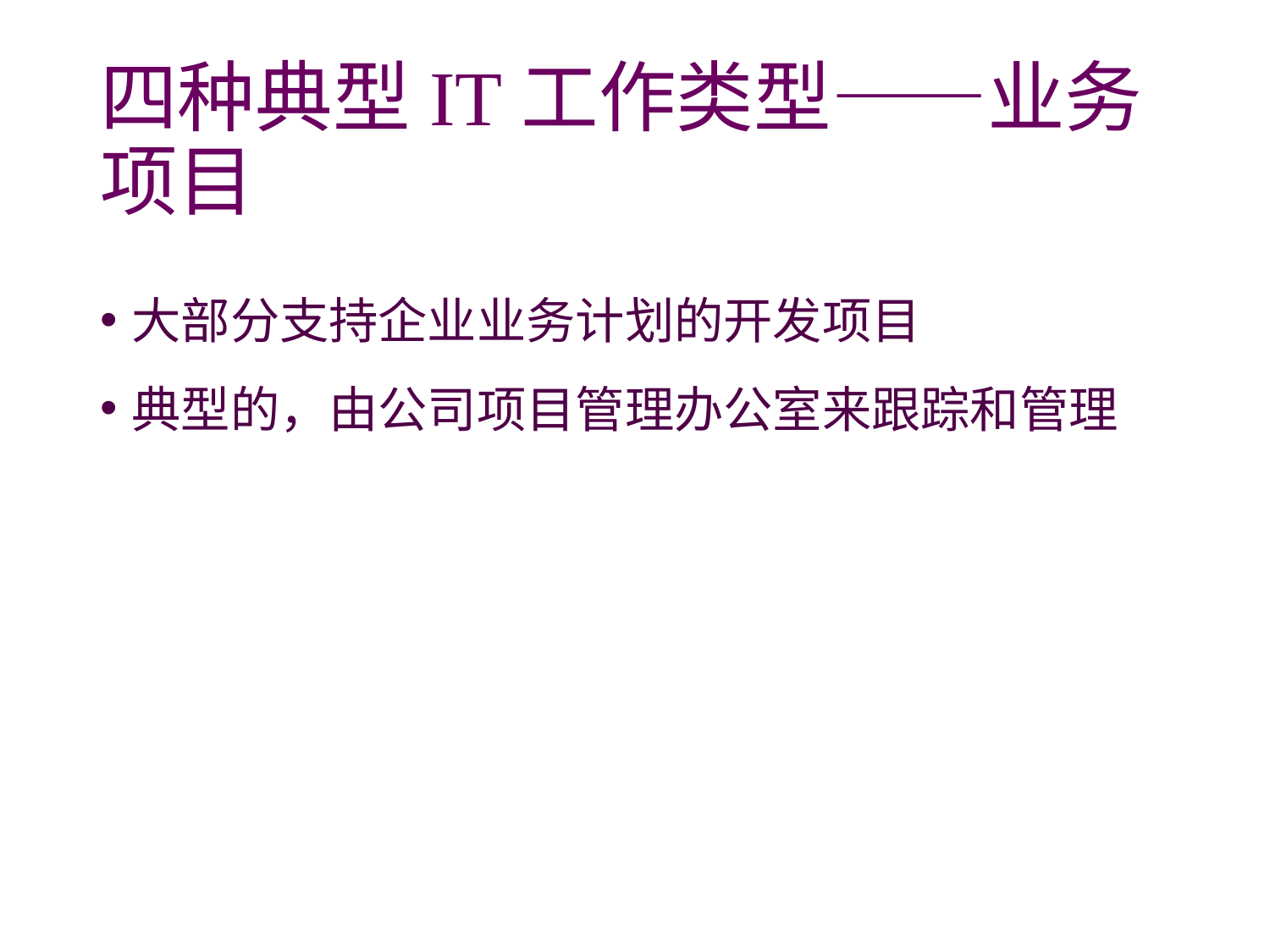

# 四种典型IT工作类型——业务项目
大部分支持企业业务计划的开发项目
典型的，由公司项目管理办公室来跟踪和管理